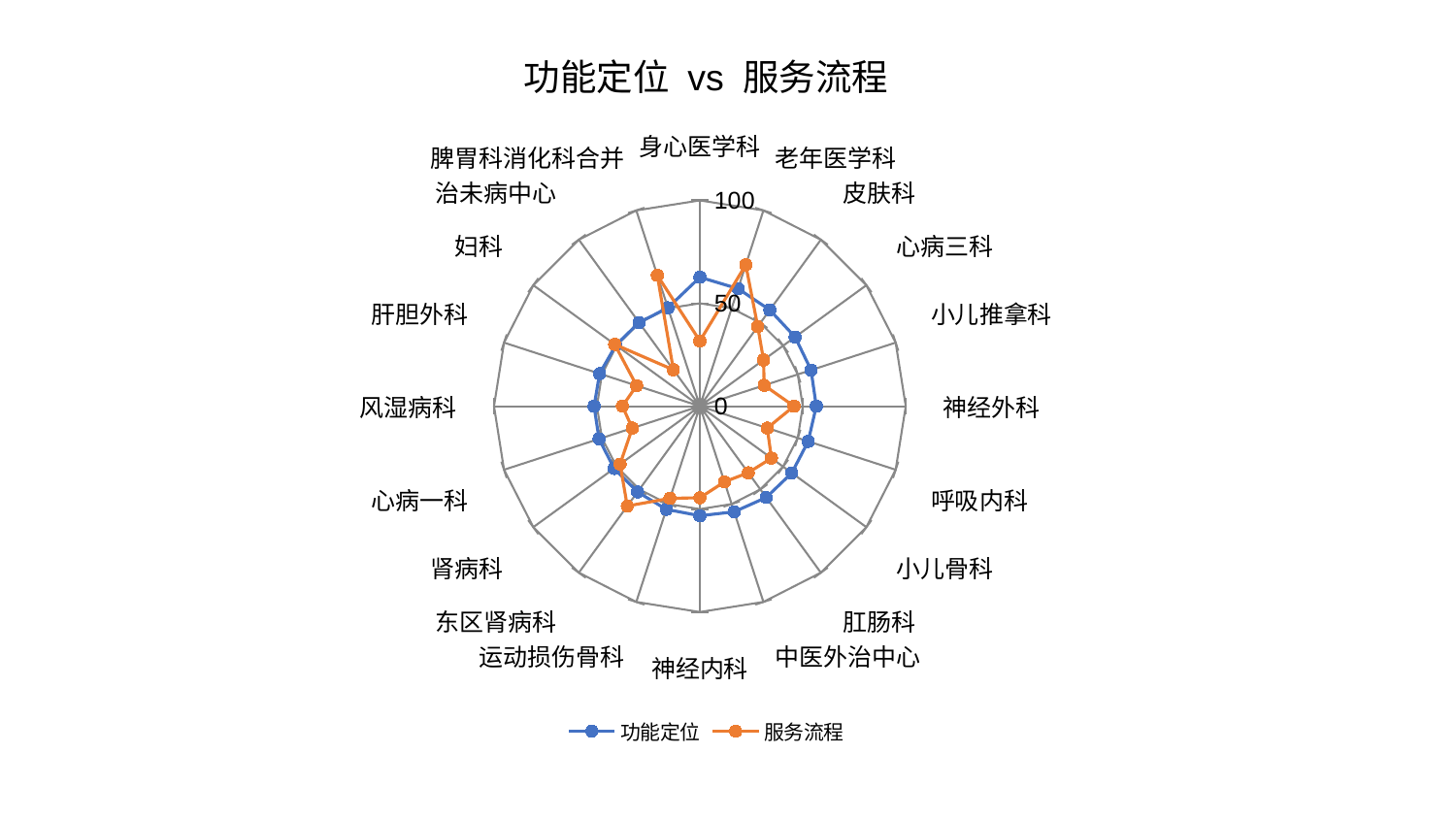

### Chart: 功能定位 vs 服务流程

| Category | 功能定位 | 服务流程 |
|---|---|---|
| 身心医学科 | 62.651969930880355 | 31.687882752210783 |
| 老年医学科 | 60.05907478876938 | 72.21803595859559 |
| 皮肤科 | 57.80427016089645 | 47.86247479805829 |
| 心病三科 | 57.19417112395356 | 38.23793354560115 |
| 小儿推拿科 | 56.812692372091 | 32.853156942039035 |
| 神经外科 | 56.560295226599244 | 45.735789803204334 |
| 呼吸内科 | 55.3535738374167 | 34.448537132456735 |
| 小儿骨科 | 55.203399511167724 | 42.98721727060436 |
| 肛肠科 | 54.847352808612634 | 39.97477256023156 |
| 中医外治中心 | 53.974262819533685 | 38.68863981565148 |
| 神经内科 | 53.252453690688746 | 44.49144464551015 |
| 运动损伤骨科 | 52.71415411717456 | 47.09352390949019 |
| 东区肾病科 | 51.5202468386945 | 59.97955418867768 |
| 肾病科 | 51.49985352128741 | 47.9337057847014 |
| 心病一科 | 51.49938241268815 | 34.5096029601699 |
| 风湿病科 | 51.37452301038964 | 37.625034293650636 |
| 肝胆外科 | 51.20032771090304 | 32.304752895857995 |
| 妇科 | 50.45560390410994 | 51.148117363608286 |
| 治未病中心 | 50.270564620785976 | 21.882103935751992 |
| 脾胃科消化科合并 | 50.270042261919414 | 66.8736895068678 |
103